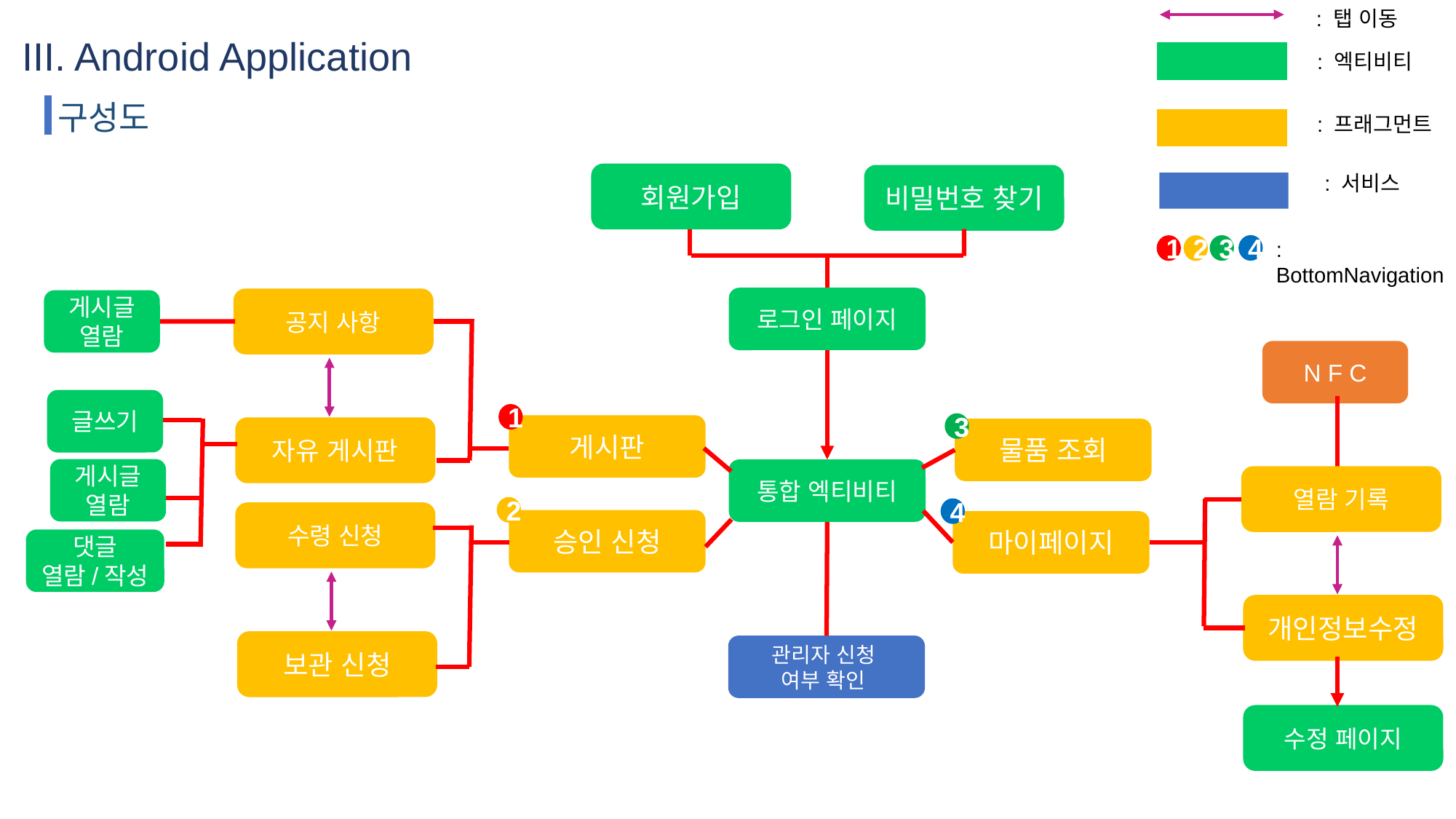

: 탭 이동
III. Android Application

: 엑티비티
구성도
: 프래그먼트

: 서비스
회원가입
비밀번호 찾기

: BottomNavigation
4
3
1
2
로그인 페이지
게시글
열람
공지 사항
N F C
글쓰기
1
3
게시판
물품 조회
자유 게시판
게시글 열람
통합 엑티비티
열람 기록
2
4
수령 신청
승인 신청
마이페이지
댓글
열람/작성
개인정보수정
보관 신청
관리자 신청
여부 확인
수정 페이지